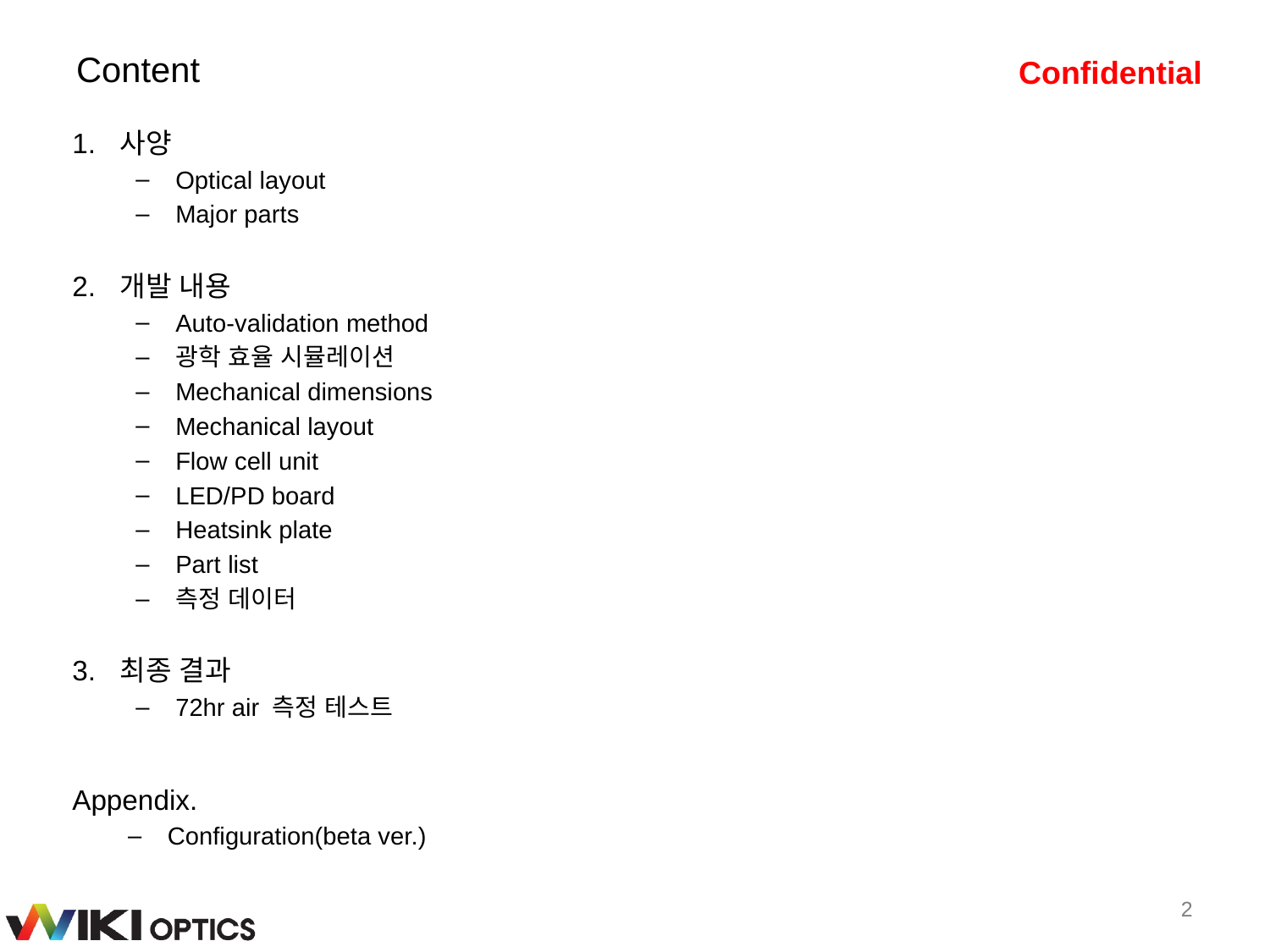

# Content
사양
Optical layout
Major parts

개발 내용
Auto-validation method
광학 효율 시뮬레이션
Mechanical dimensions
Mechanical layout
Flow cell unit
LED/PD board
Heatsink plate
Part list
측정 데이터

최종 결과
72hr air 측정 테스트

Appendix.
Configuration(beta ver.)

2